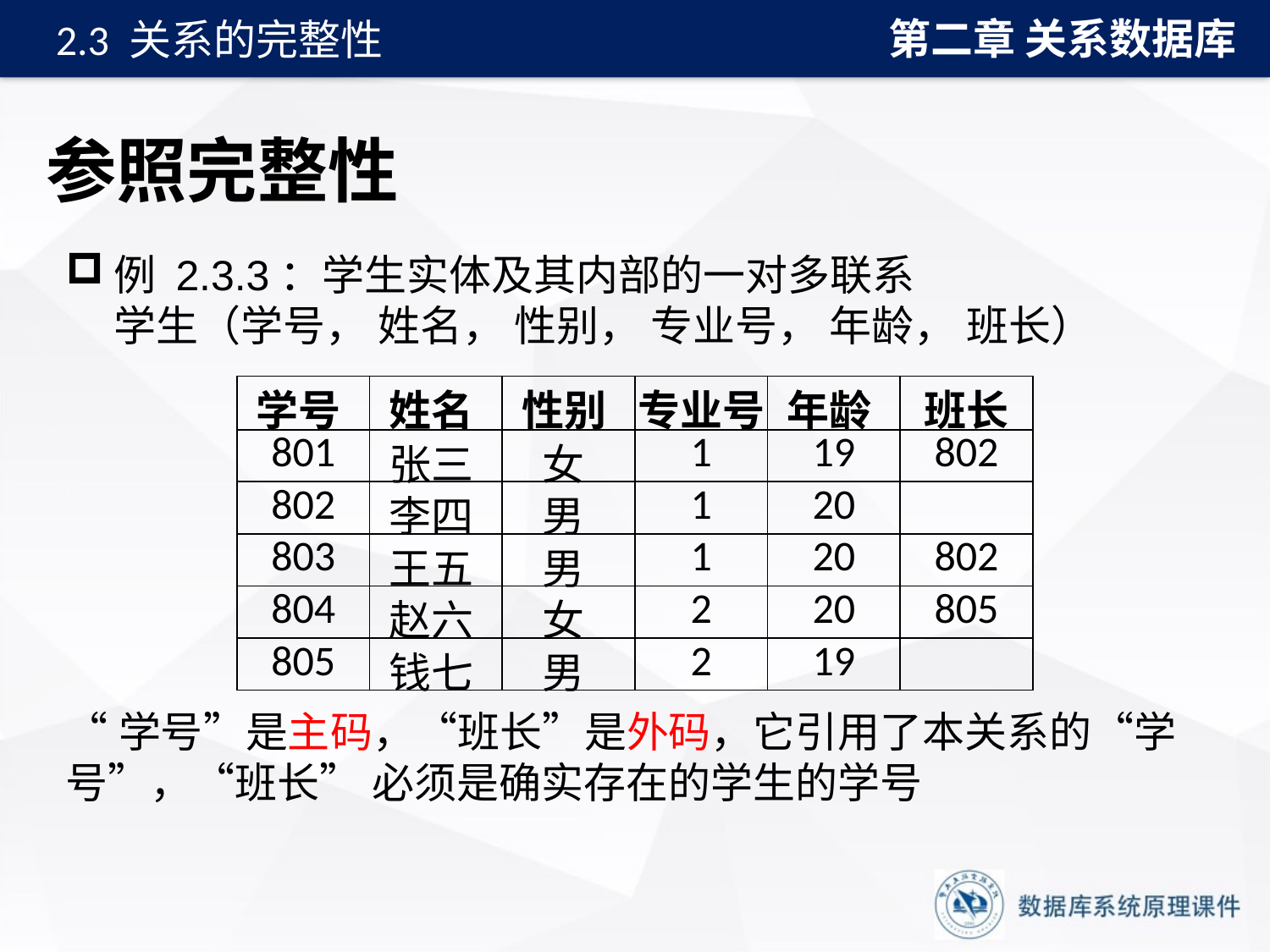

第二章 关系数据库
2.3 关系的完整性
# 参照完整性
例 2.3.3：学生实体及其内部的一对多联系
    学生（学号， 姓名， 性别， 专业号， 年龄， 班长）

“学号”是主码，“班长”是外码，它引用了本关系的“学号”，“班长” 必须是确实存在的学生的学号

| 学号 | 姓名 | 性别 | 专业号 | 年龄 | 班长 |
| --- | --- | --- | --- | --- | --- |
| 801 | 张三 | 女 | 1 | 19 | 802 |
| 802 | 李四 | 男 | 1 | 20 |  |
| 803 | 王五 | 男 | 1 | 20 | 802 |
| 804 | 赵六 | 女 | 2 | 20 | 805 |
| 805 | 钱七 | 男 | 2 | 19 |  |